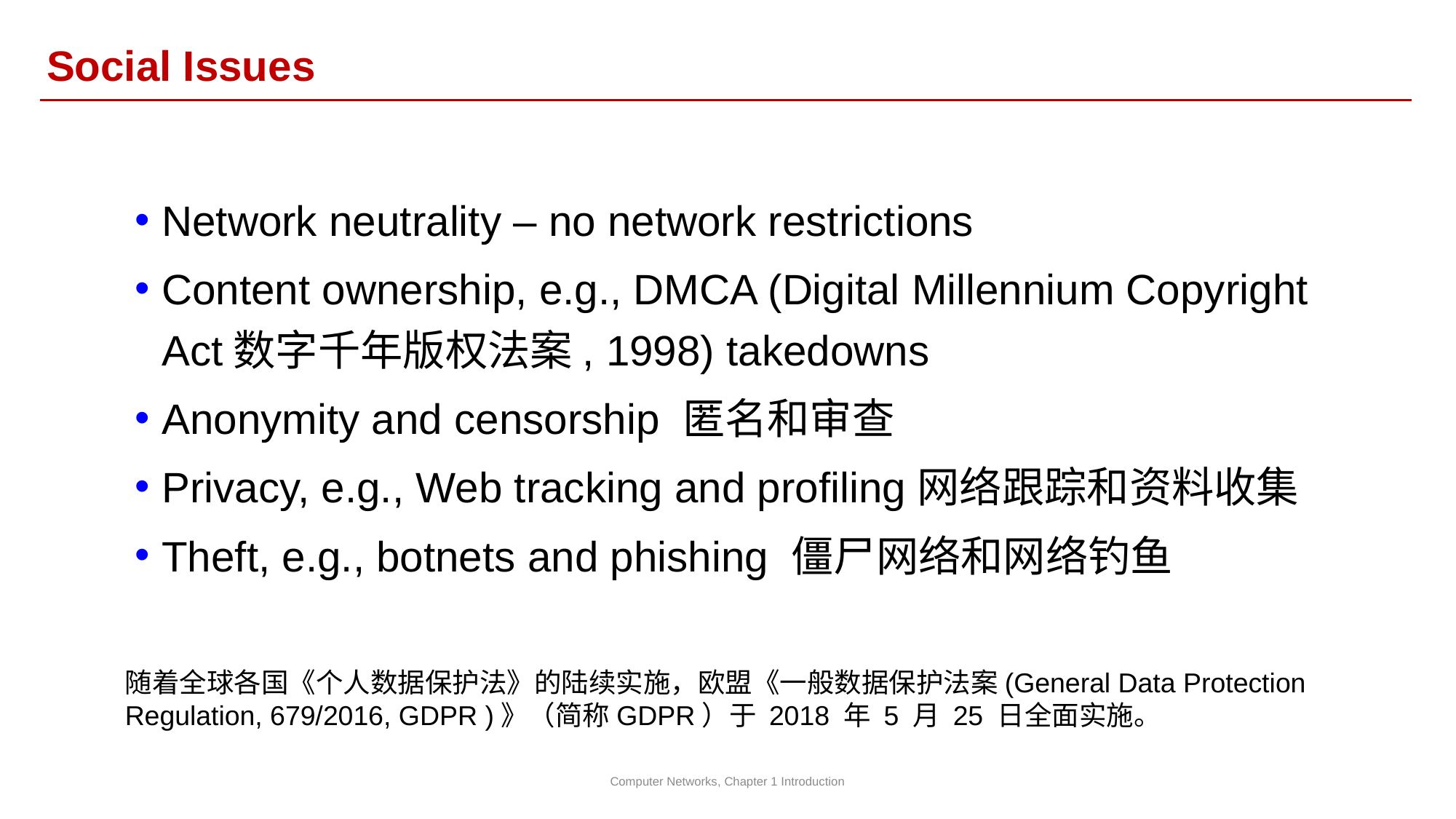

Social Issues
Network neutrality – no network restrictions
Content ownership, e.g., DMCA (Digital Millennium Copyright Act数字千年版权法案, 1998) takedowns
Anonymity and censorship 匿名和审查
Privacy, e.g., Web tracking and profiling网络跟踪和资料收集
Theft, e.g., botnets and phishing 僵尸网络和网络钓鱼

随着全球各国《个人数据保护法》的陆续实施，欧盟《一般数据保护法案(General Data Protection Regulation, 679/2016, GDPR )》（简称GDPR）于 2018 年 5 月 25 日全面实施。
Computer Networks, Chapter 1 Introduction